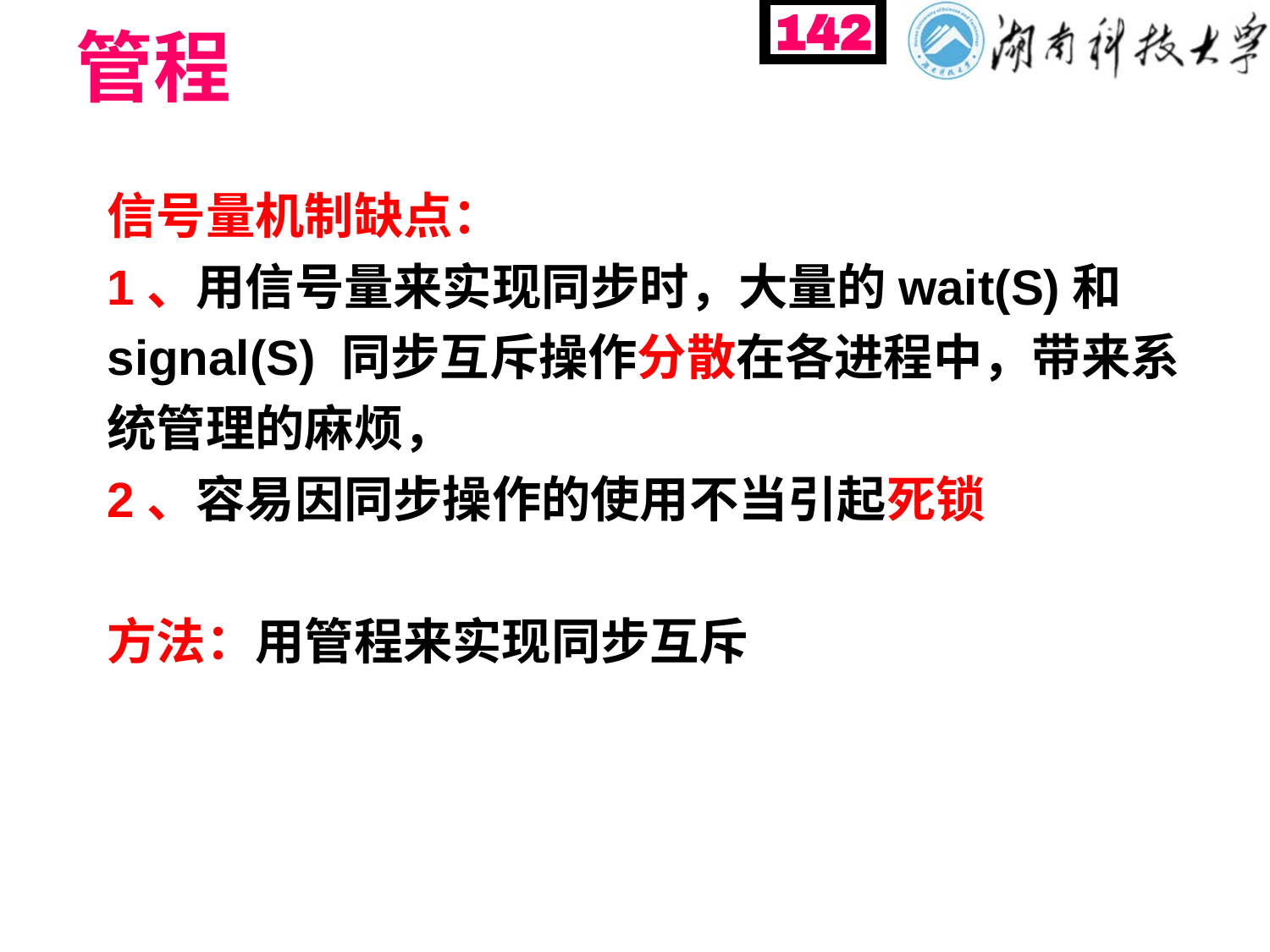

# 管程
142
信号量机制缺点：
1、用信号量来实现同步时，大量的wait(S)和signal(S) 同步互斥操作分散在各进程中，带来系统管理的麻烦，
2、容易因同步操作的使用不当引起死锁

方法：用管程来实现同步互斥